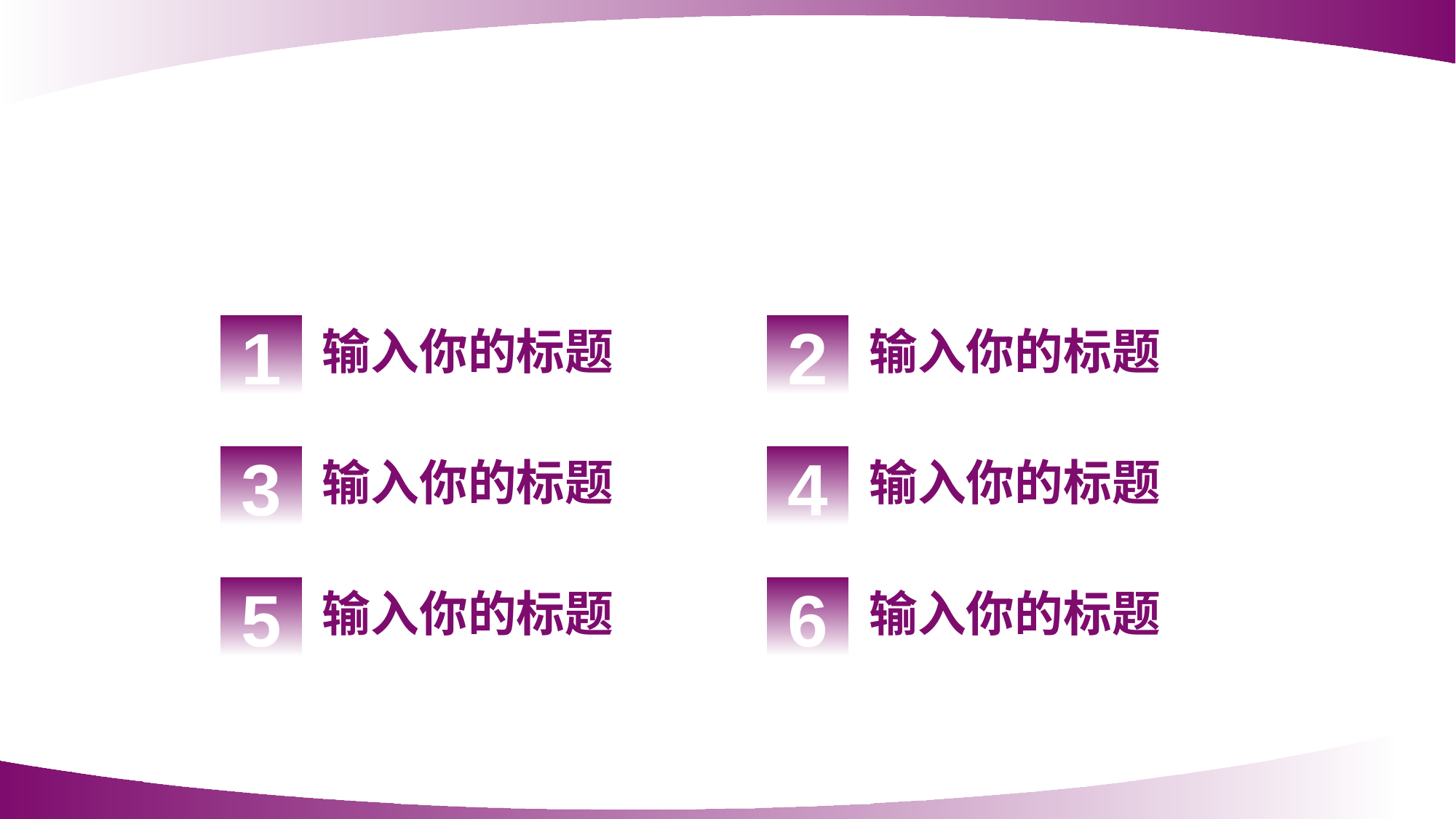

1
输入你的标题
2
输入你的标题
3
输入你的标题
4
输入你的标题
5
输入你的标题
6
输入你的标题